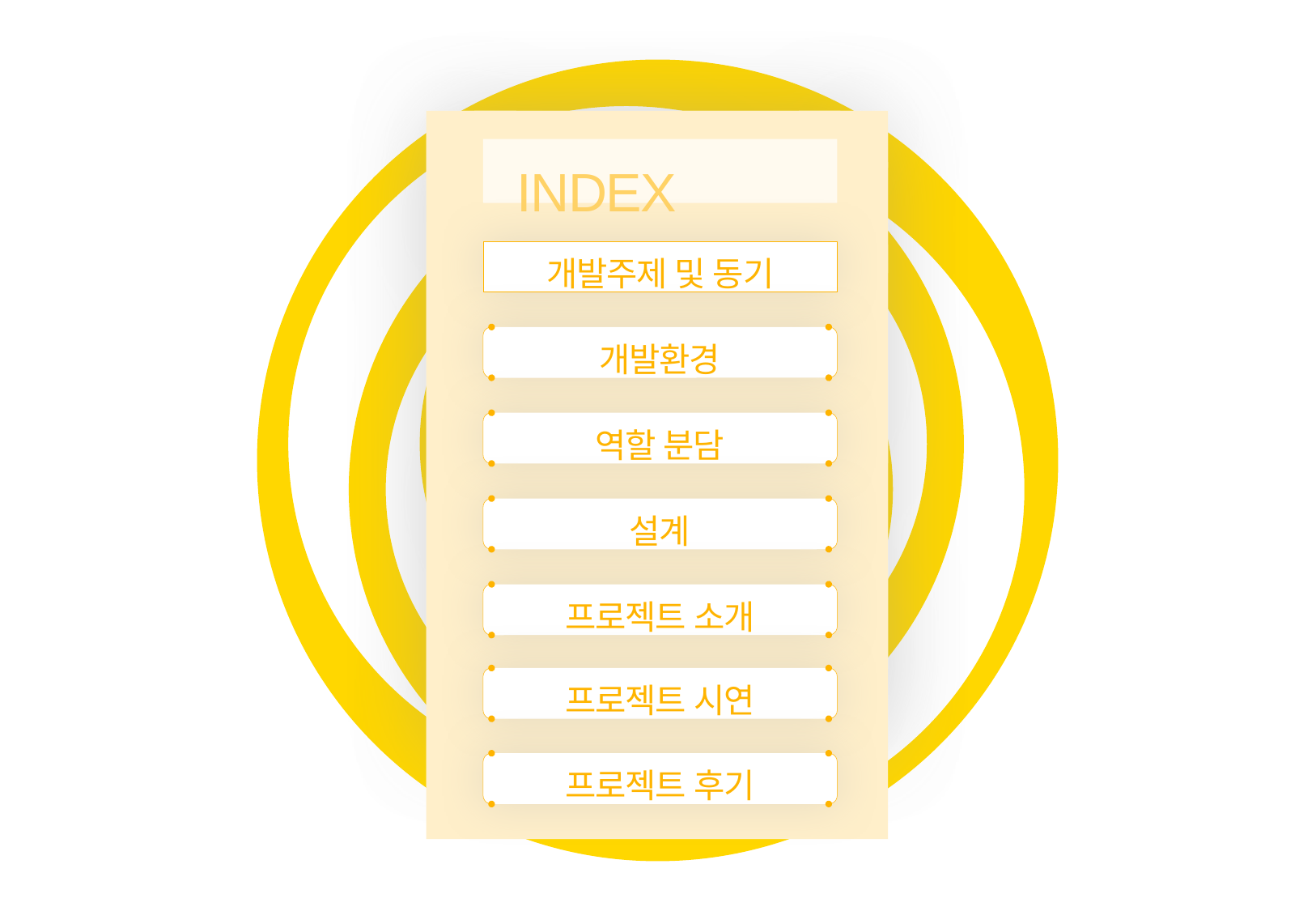

# INDEX
개발주제 및 동기
개발환경
역할 분담
설계
프로젝트 소개
프로젝트 시연
프로젝트 후기